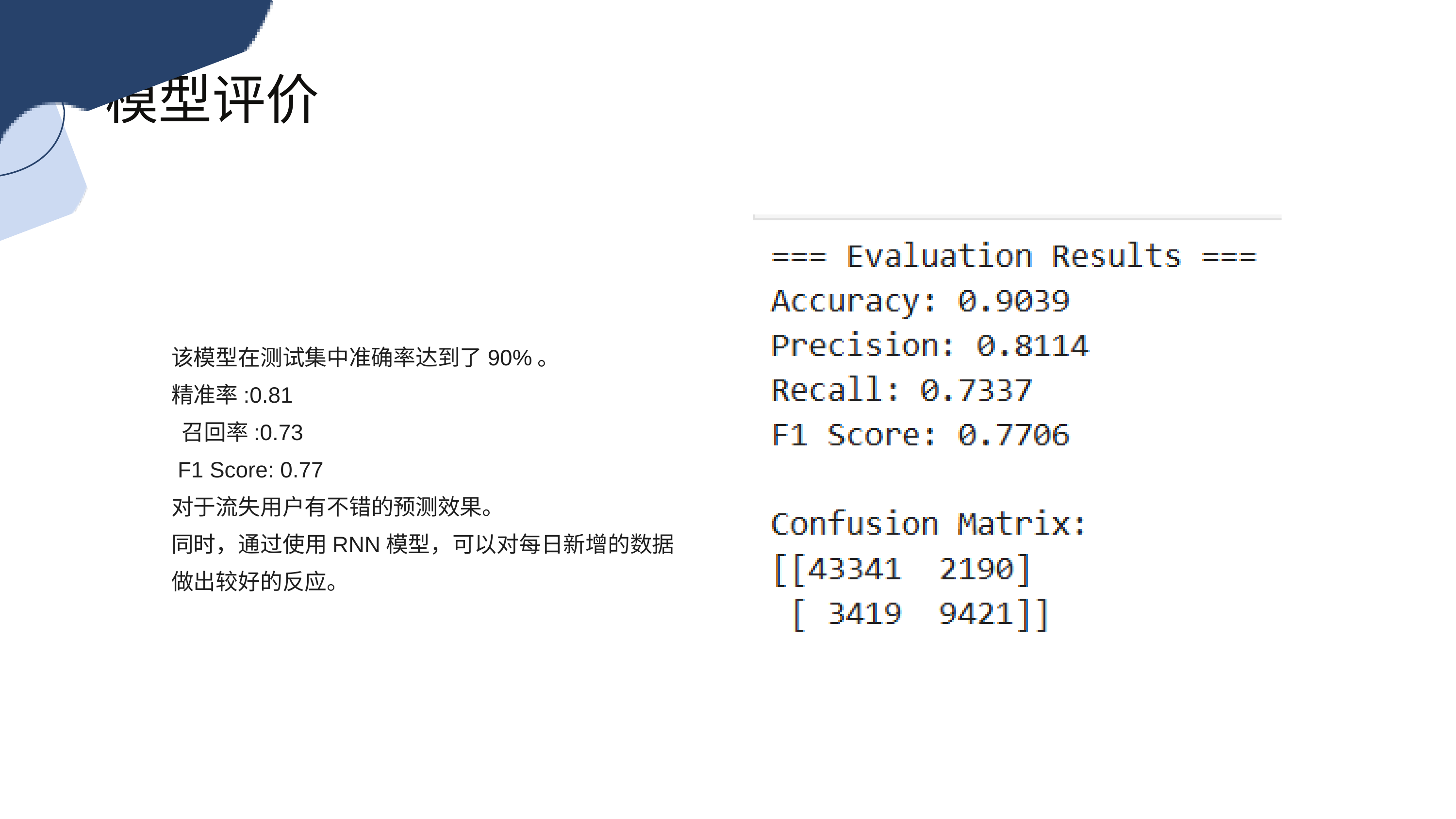

模型评价

该模型在测试集中准确率达到了90%。
精准率:0.81
 召回率:0.73
 F1 Score: 0.77
对于流失用户有不错的预测效果。
同时，通过使用RNN模型，可以对每日新增的数据做出较好的反应。